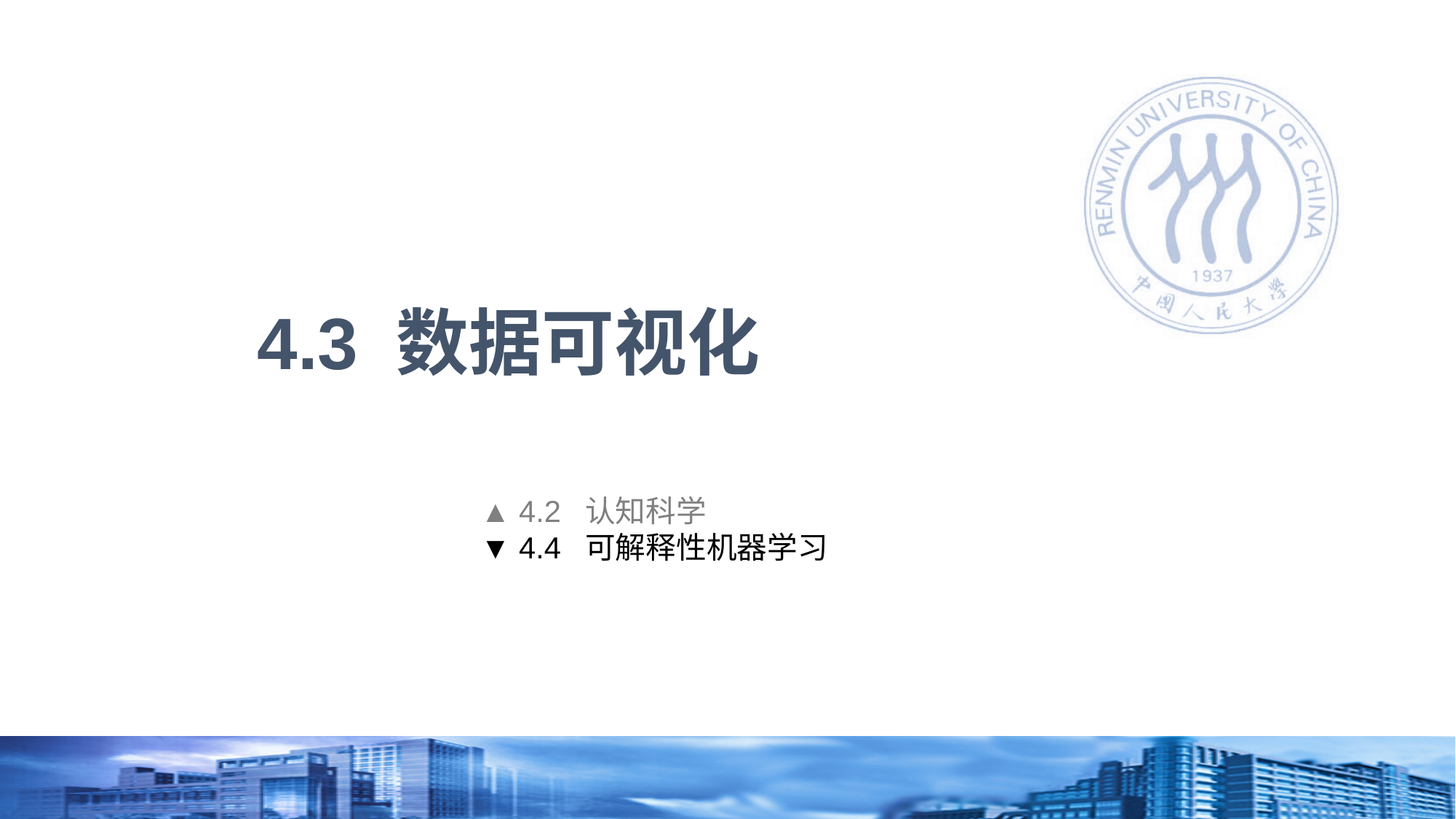

# 4.3 数据可视化
▲ 4.2  认知科学
▼ 4.4  可解释性机器学习